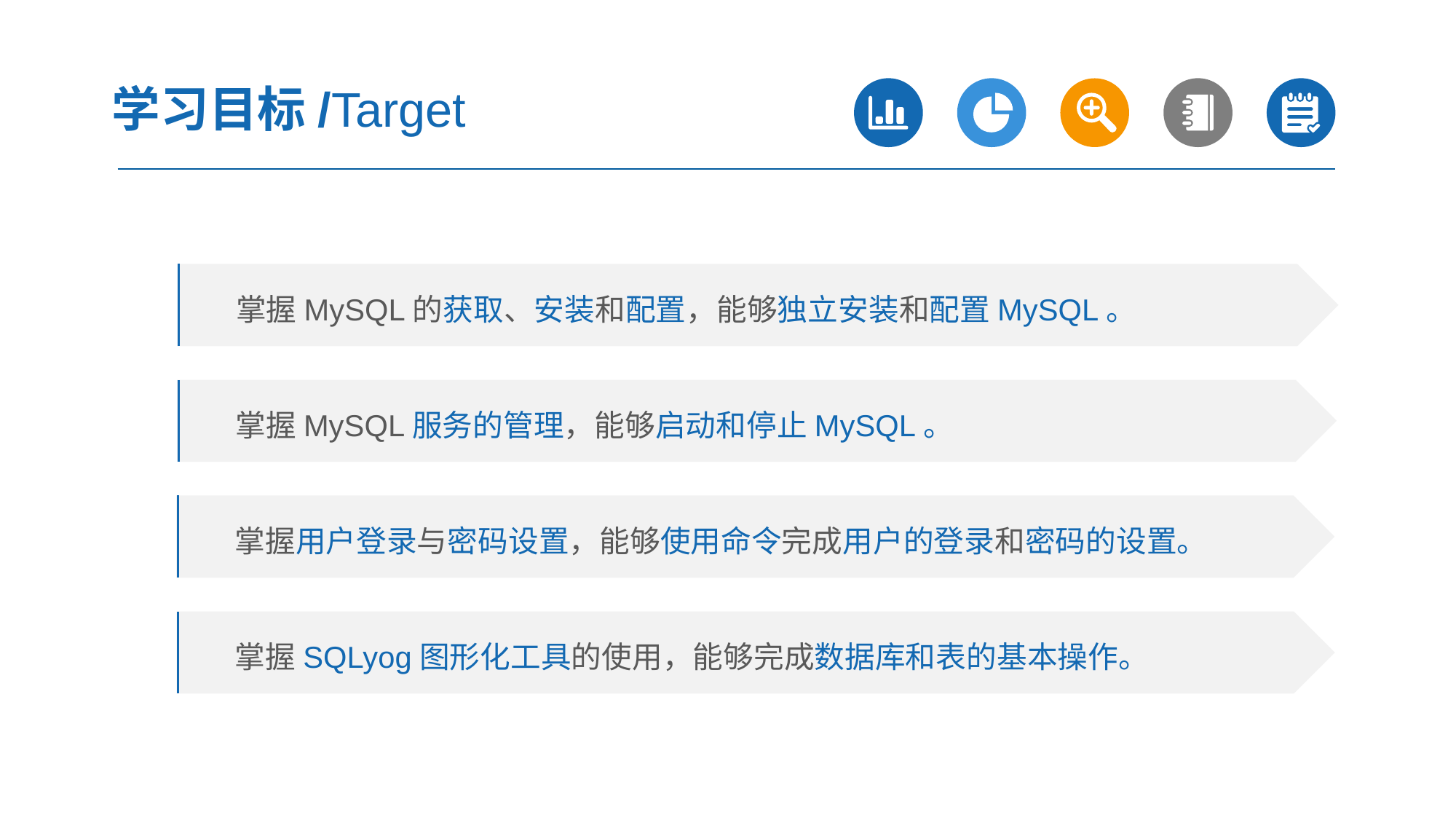

学习目标/Target
      掌握MySQL的获取、安装和配置，能够独立安装和配置MySQL。

      掌握MySQL服务的管理，能够启动和停止MySQL。

      掌握用户登录与密码设置，能够使用命令完成用户的登录和密码的设置。

      掌握SQLyog图形化工具的使用，能够完成数据库和表的基本操作。